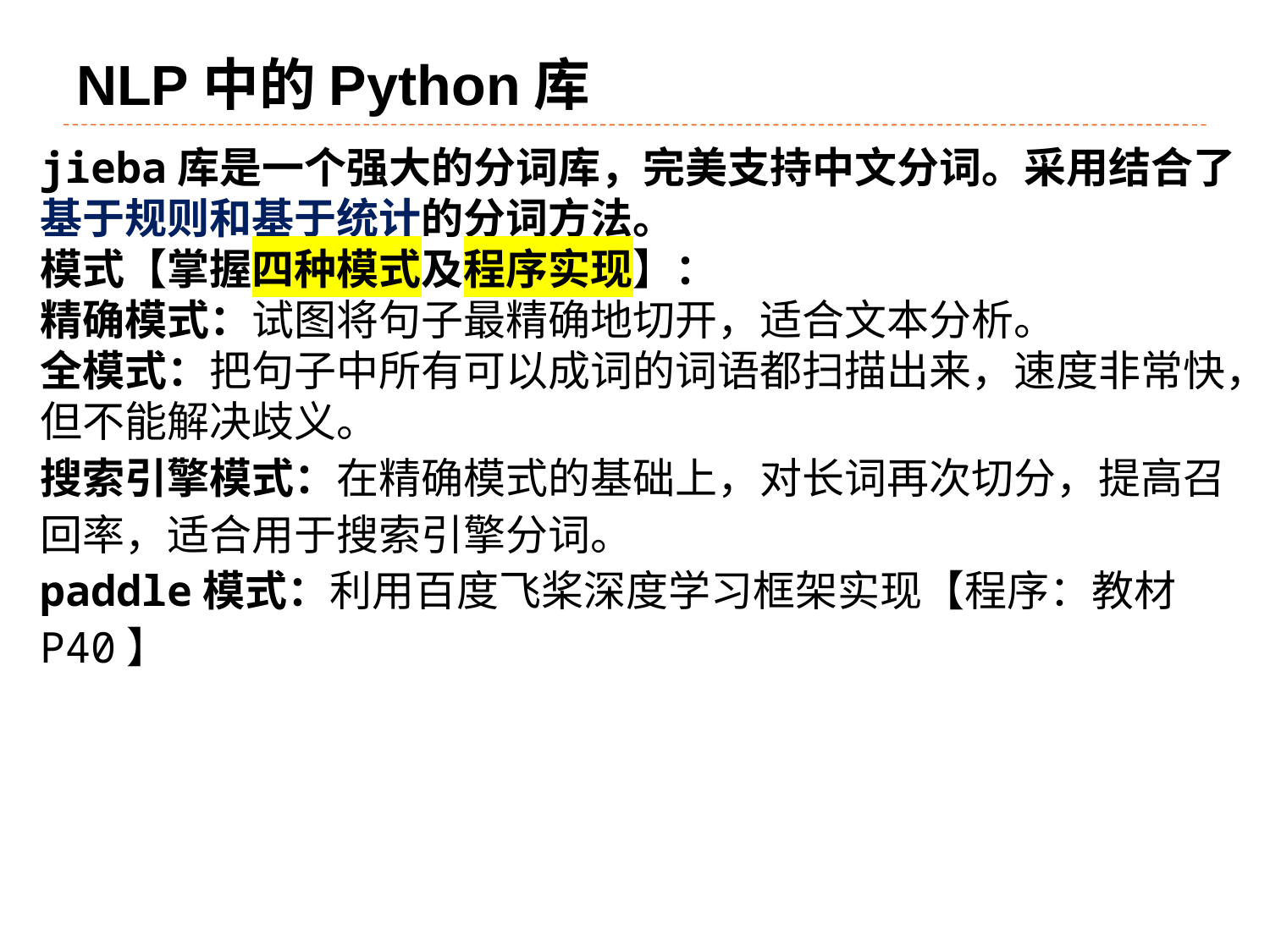

# NLP中的Python库
jieba库是一个强大的分词库，完美支持中文分词。采用结合了基于规则和基于统计的分词方法。
模式【掌握四种模式及程序实现】：
精确模式：试图将句子最精确地切开，适合文本分析。
全模式：把句子中所有可以成词的词语都扫描出来，速度非常快，但不能解决歧义。
搜索引擎模式：在精确模式的基础上，对长词再次切分，提高召回率，适合用于搜索引擎分词。
paddle模式：利用百度飞桨深度学习框架实现【程序：教材P40】